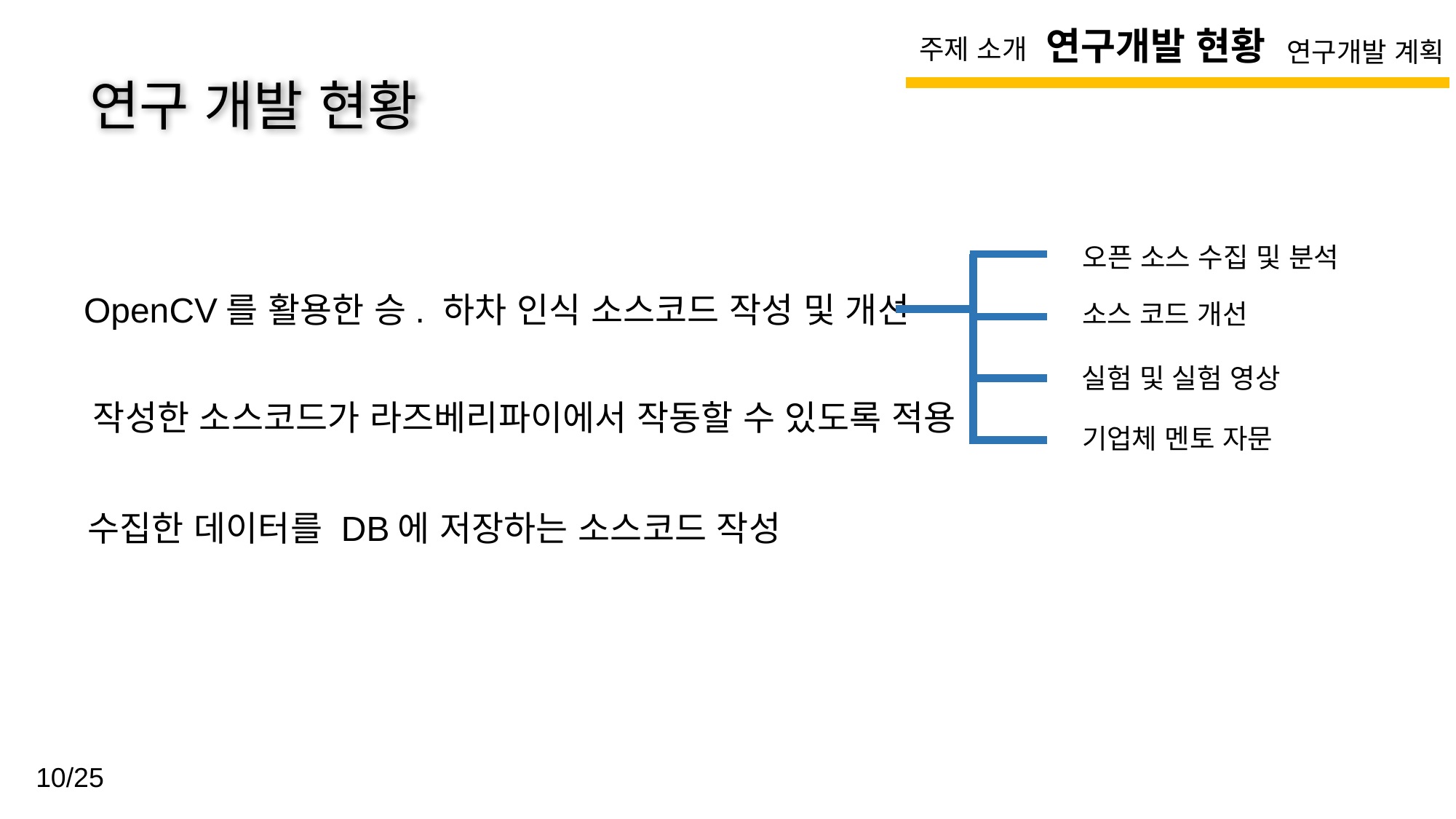

연구개발 현황
주제 소개
연구개발 계획
연구 개발 현황

오픈 소스 수집 및 분석
OpenCV를 활용한 승. 하차 인식 소스코드 작성 및 개선
소스 코드 개선

실험 및 실험 영상
작성한 소스코드가 라즈베리파이에서 작동할 수 있도록 적용
기업체 멘토 자문
수집한 데이터를 DB에 저장하는 소스코드 작성
10/25